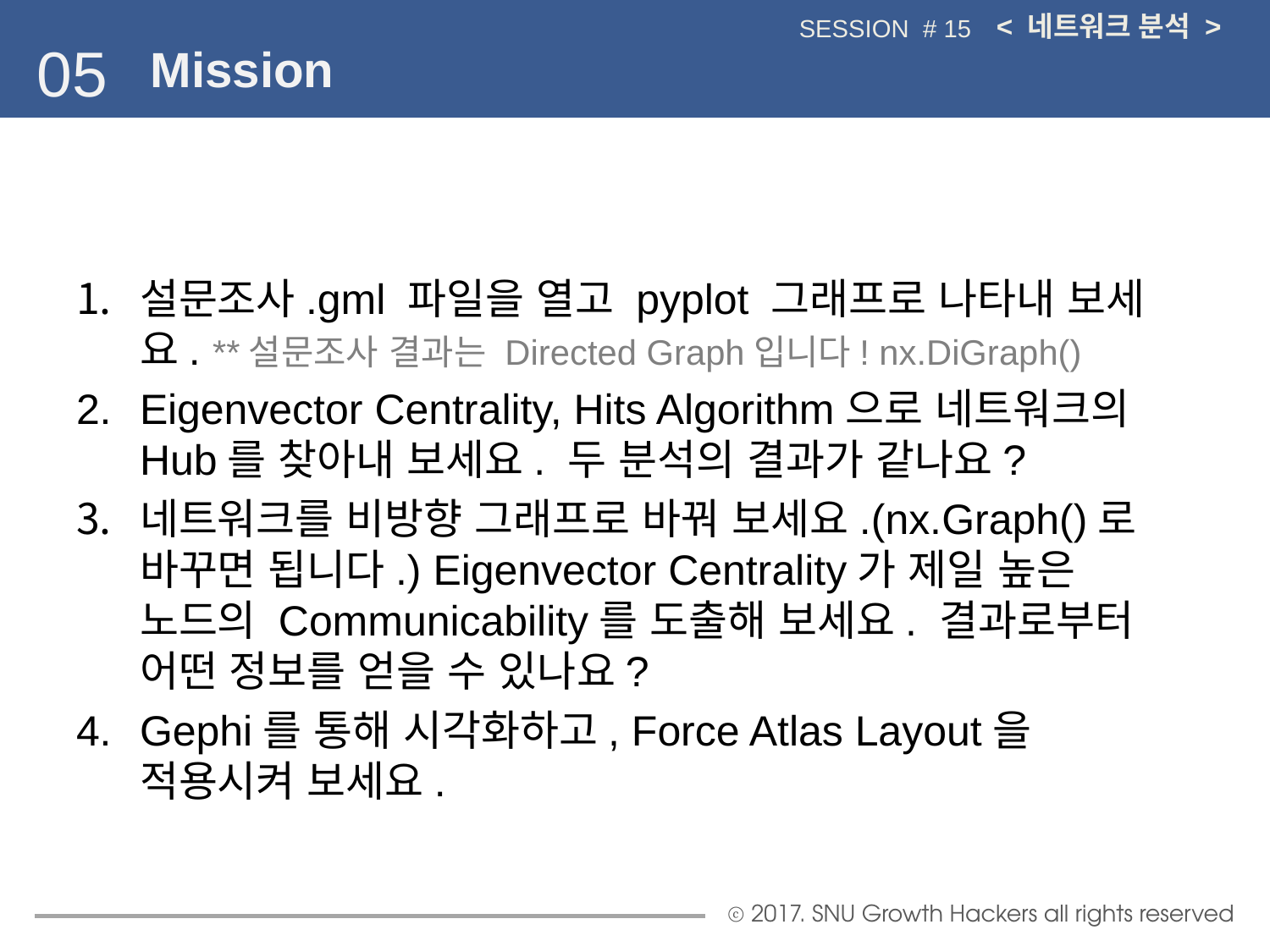

< 네트워크 분석 >
SESSION  # 15
05
Mission
설문조사.gml 파일을 열고 pyplot 그래프로 나타내 보세요. **설문조사 결과는 Directed Graph입니다! nx.DiGraph()
Eigenvector Centrality, Hits Algorithm으로 네트워크의 Hub를 찾아내 보세요. 두 분석의 결과가 같나요?
네트워크를 비방향 그래프로 바꿔 보세요.(nx.Graph()로 바꾸면 됩니다.) Eigenvector Centrality가 제일 높은 노드의 Communicability를 도출해 보세요. 결과로부터 어떤 정보를 얻을 수 있나요?
Gephi를 통해 시각화하고, Force Atlas Layout을 적용시켜 보세요.
ⓒ 2017. SNU Growth Hackers all rights reserved